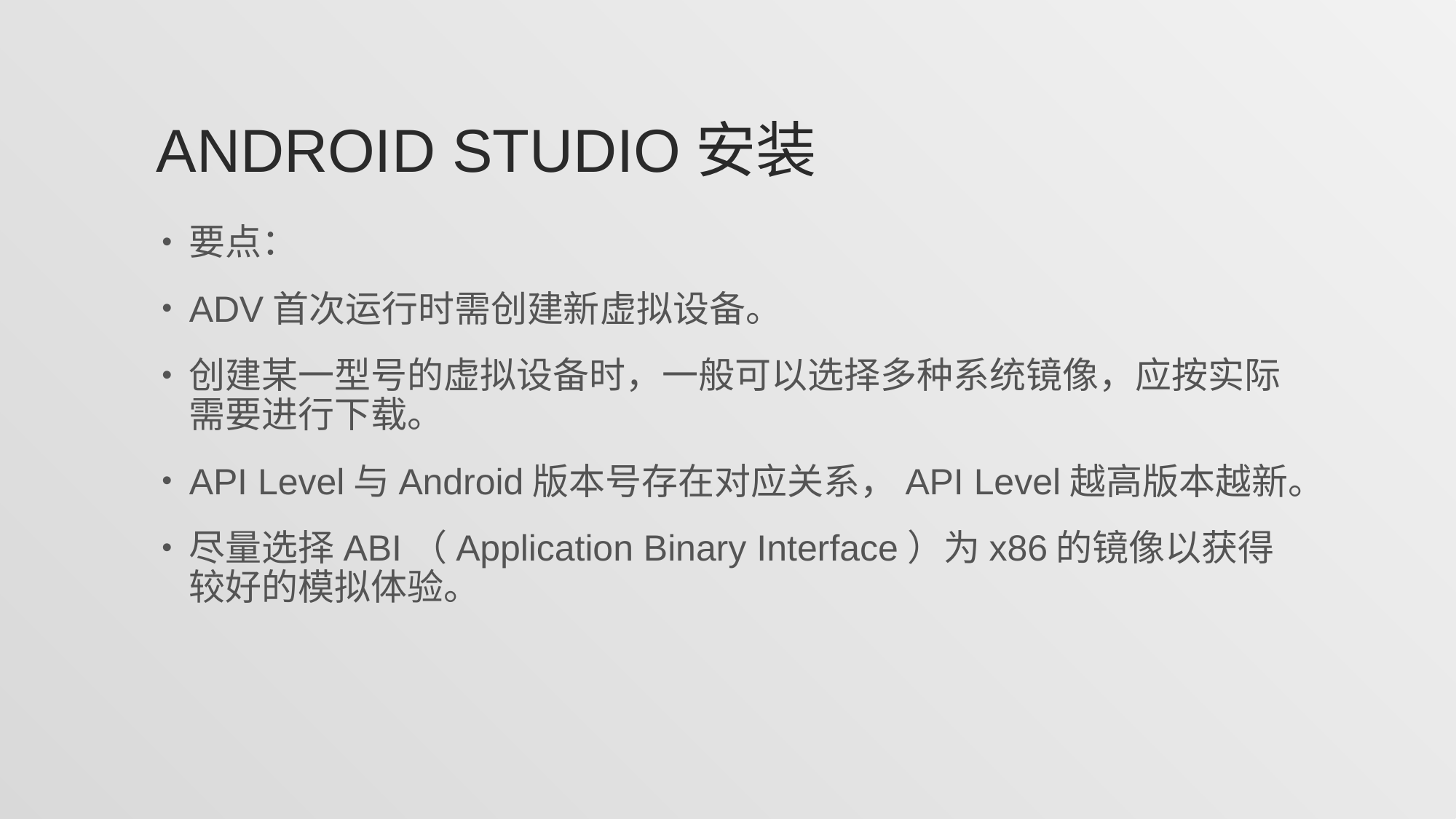

# Android studio安装
要点：
ADV首次运行时需创建新虚拟设备。
创建某一型号的虚拟设备时，一般可以选择多种系统镜像，应按实际需要进行下载。
API Level与Android版本号存在对应关系，API Level越高版本越新。
尽量选择ABI（Application Binary Interface）为x86的镜像以获得较好的模拟体验。